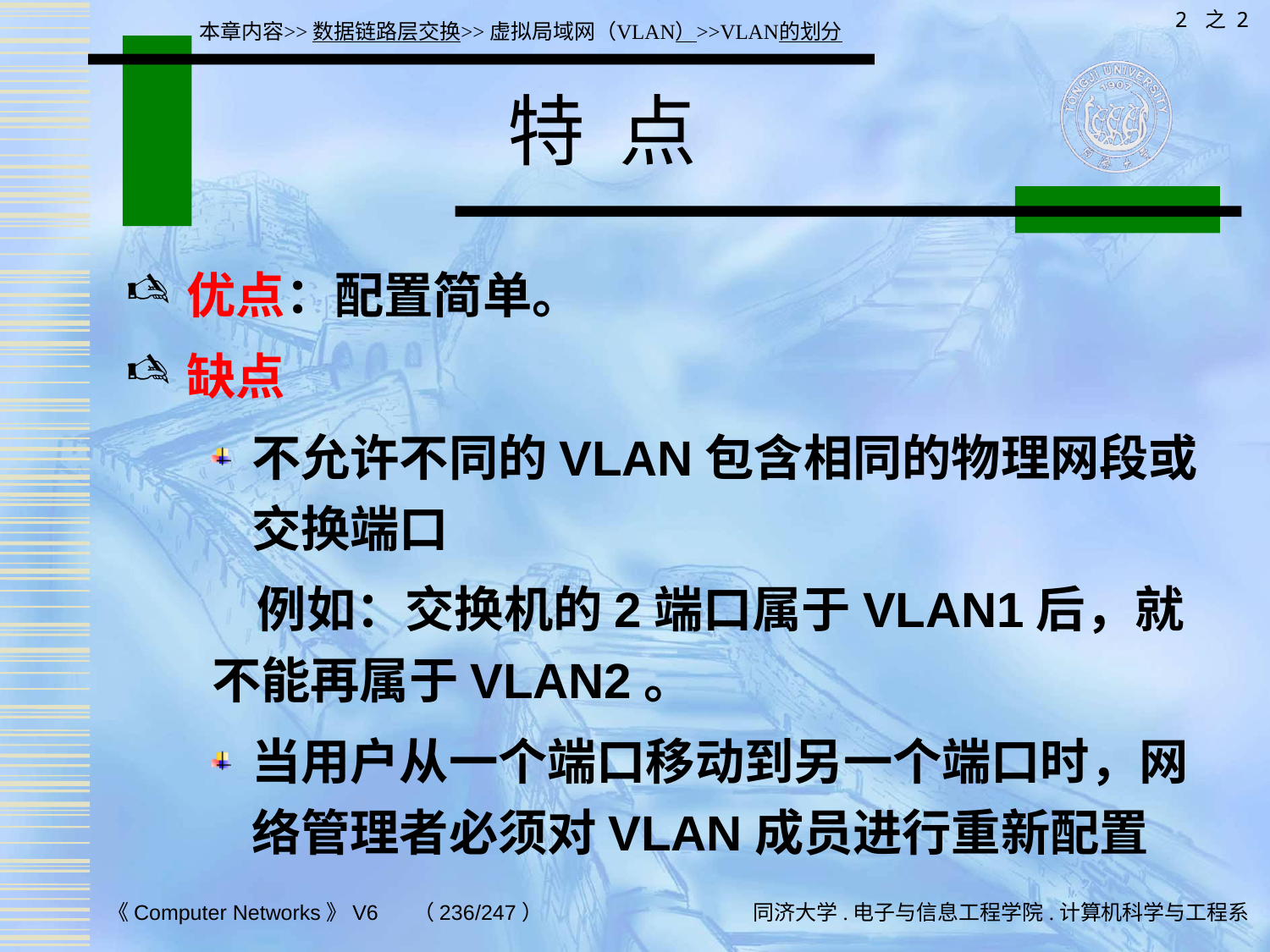

2 之 2
本章内容>>数据链路层交换>>虚拟局域网（VLAN）>>VLAN的划分
# 特  点
优点：配置简单。
缺点
不允许不同的VLAN包含相同的物理网段或交换端口
   例如：交换机的2端口属于VLAN1后，就不能再属于VLAN2。
当用户从一个端口移动到另一个端口时，网络管理者必须对VLAN成员进行重新配置